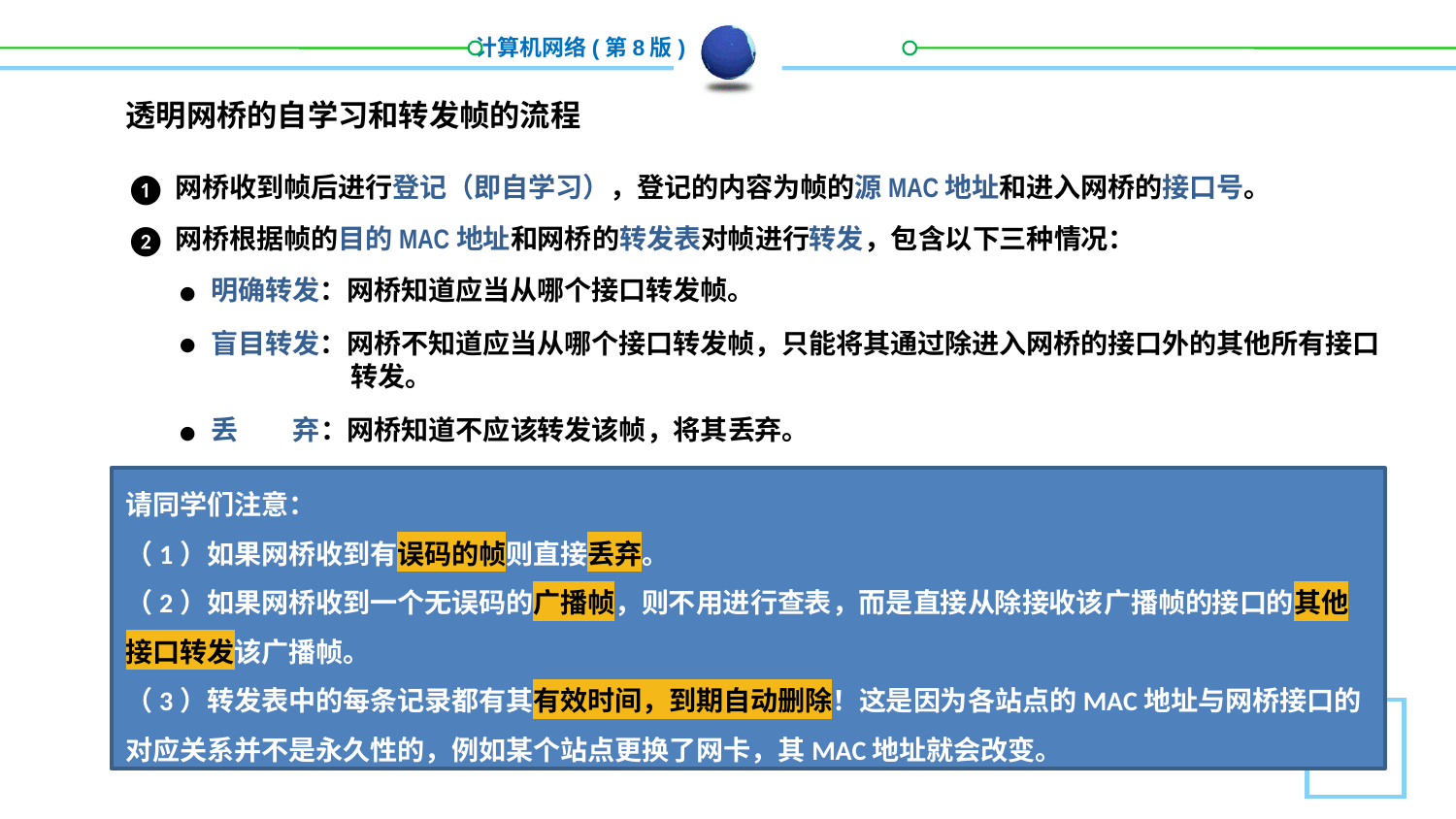

透明网桥的自学习和转发帧的流程
网桥收到帧后进行登记（即自学习），登记的内容为帧的源MAC地址和进入网桥的接口号。
❶
❷
网桥根据帧的目的MAC地址和网桥的转发表对帧进行转发，包含以下三种情况：
●
明确转发：网桥知道应当从哪个接口转发帧。
盲目转发：网桥不知道应当从哪个接口转发帧，只能将其通过除进入网桥的接口外的其他所有接口
                      转发。
●
●
丢         弃：网桥知道不应该转发该帧，将其丢弃。
请同学们注意：
（1）如果网桥收到有误码的帧则直接丢弃。
（2）如果网桥收到一个无误码的广播帧，则不用进行查表，而是直接从除接收该广播帧的接口的其他接口转发该广播帧。
（3）转发表中的每条记录都有其有效时间，到期自动删除！这是因为各站点的MAC地址与网桥接口的对应关系并不是永久性的，例如某个站点更换了网卡，其MAC地址就会改变。